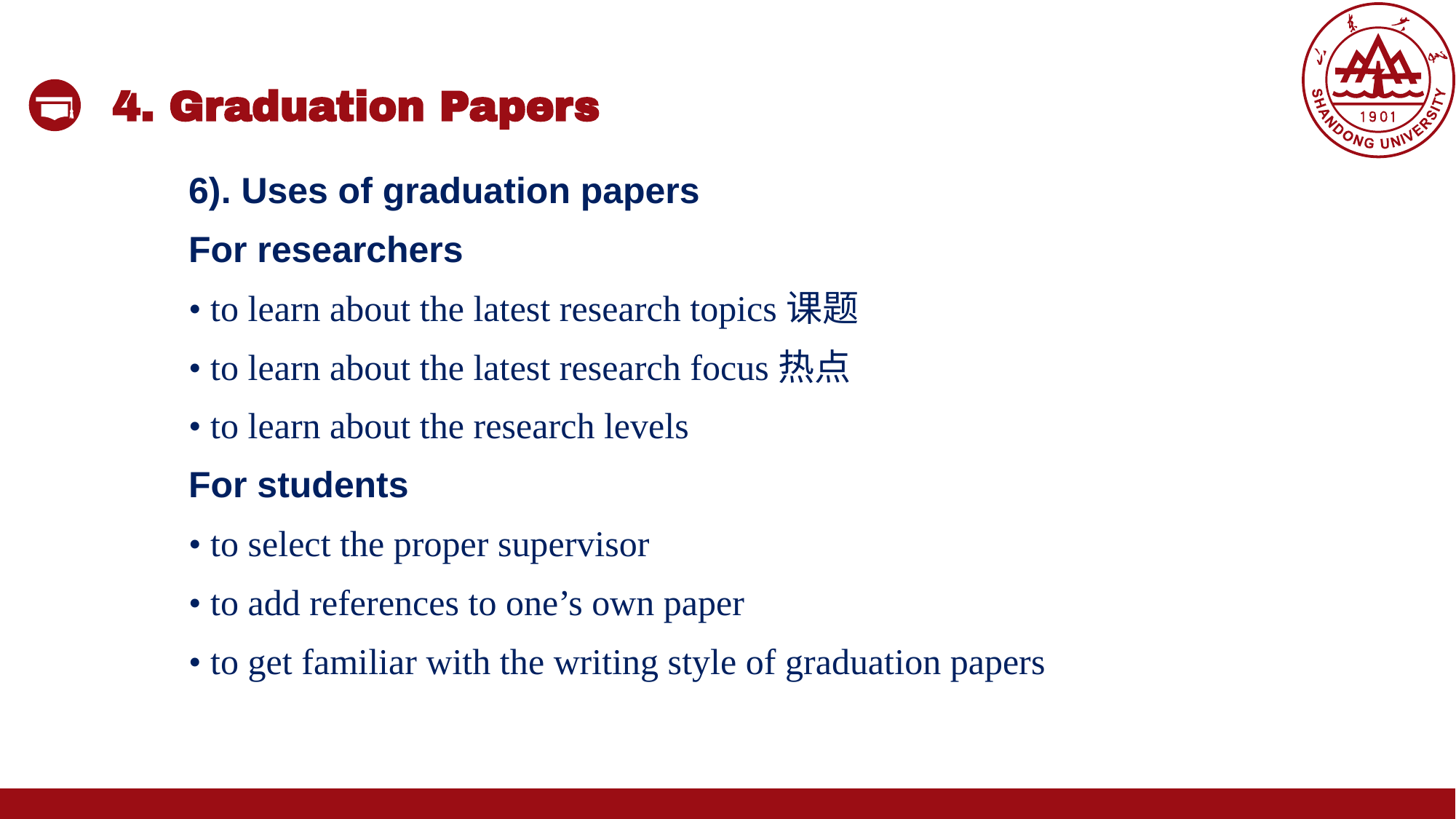

4. Graduation Papers

6). Uses of graduation papers
For researchers
• to learn about the latest research topics课题
• to learn about the latest research focus热点
• to learn about the research levels
For students
• to select the proper supervisor
• to add references to one’s own paper
• to get familiar with the writing style of graduation papers